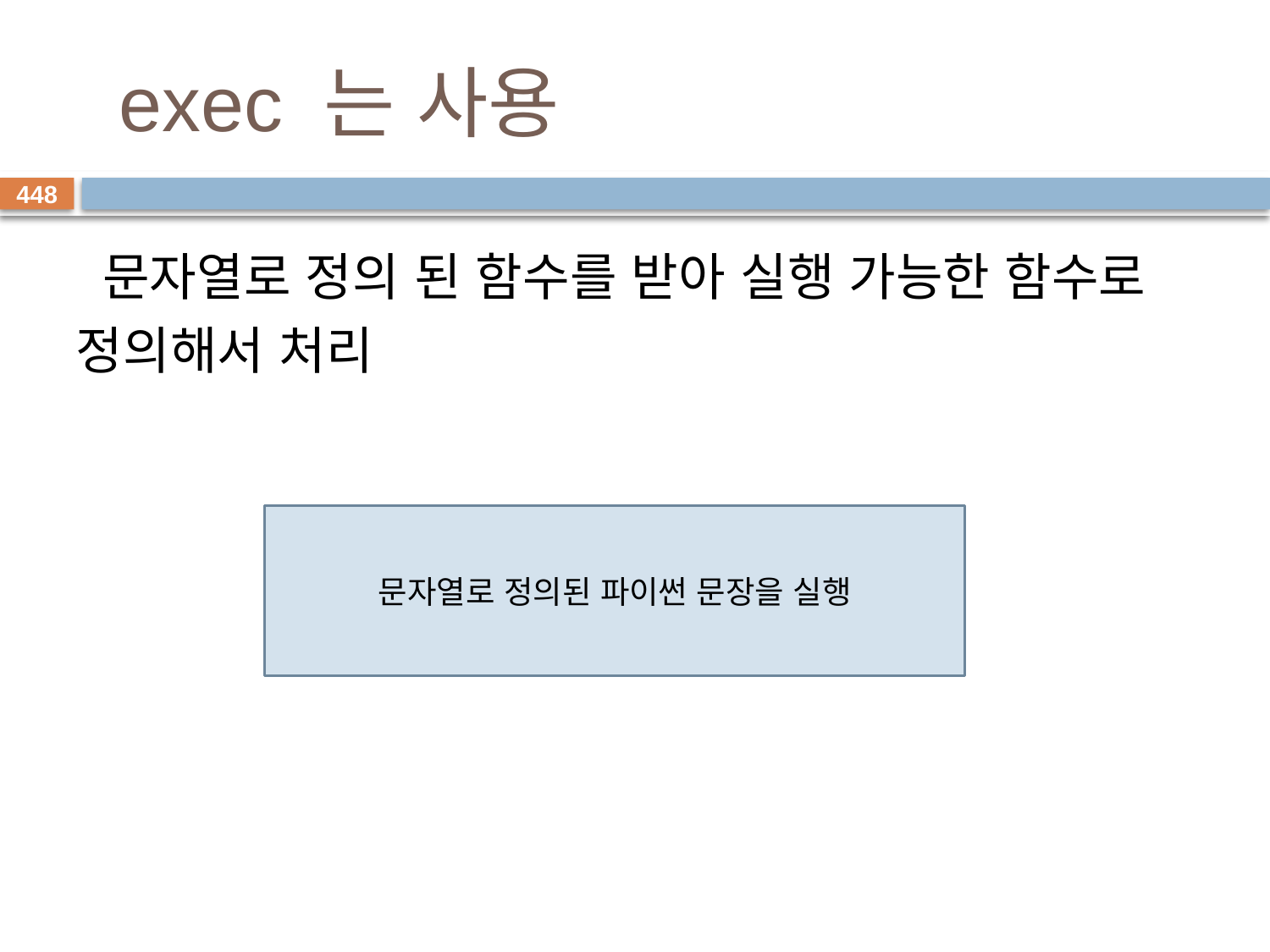

# exec 는 사용
448
 문자열로 정의 된 함수를 받아 실행 가능한 함수로 정의해서 처리
문자열로 정의된 파이썬 문장을 실행